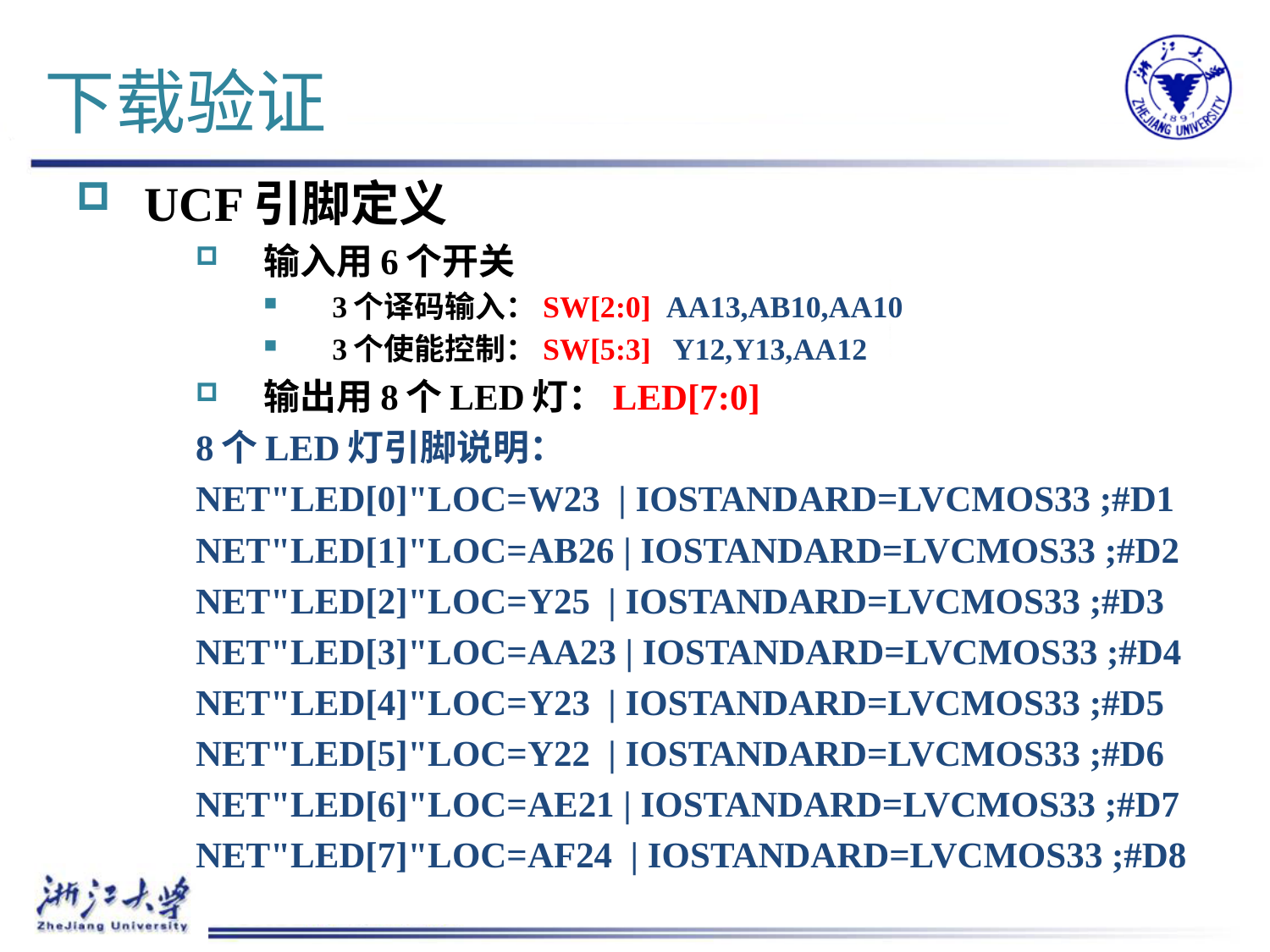

# 下载验证
UCF引脚定义
输入用6个开关
3个译码输入：SW[2:0]  AA13,AB10,AA10
3个使能控制：SW[5:3]   Y12,Y13,AA12
输出用8个LED灯：LED[7:0]
8个LED灯引脚说明：
NET"LED[0]"LOC=W23  | IOSTANDARD=LVCMOS33 ;#D1
NET"LED[1]"LOC=AB26 | IOSTANDARD=LVCMOS33 ;#D2
NET"LED[2]"LOC=Y25  | IOSTANDARD=LVCMOS33 ;#D3
NET"LED[3]"LOC=AA23 | IOSTANDARD=LVCMOS33 ;#D4
NET"LED[4]"LOC=Y23  | IOSTANDARD=LVCMOS33 ;#D5
NET"LED[5]"LOC=Y22  | IOSTANDARD=LVCMOS33 ;#D6
NET"LED[6]"LOC=AE21 | IOSTANDARD=LVCMOS33 ;#D7
NET"LED[7]"LOC=AF24  | IOSTANDARD=LVCMOS33 ;#D8